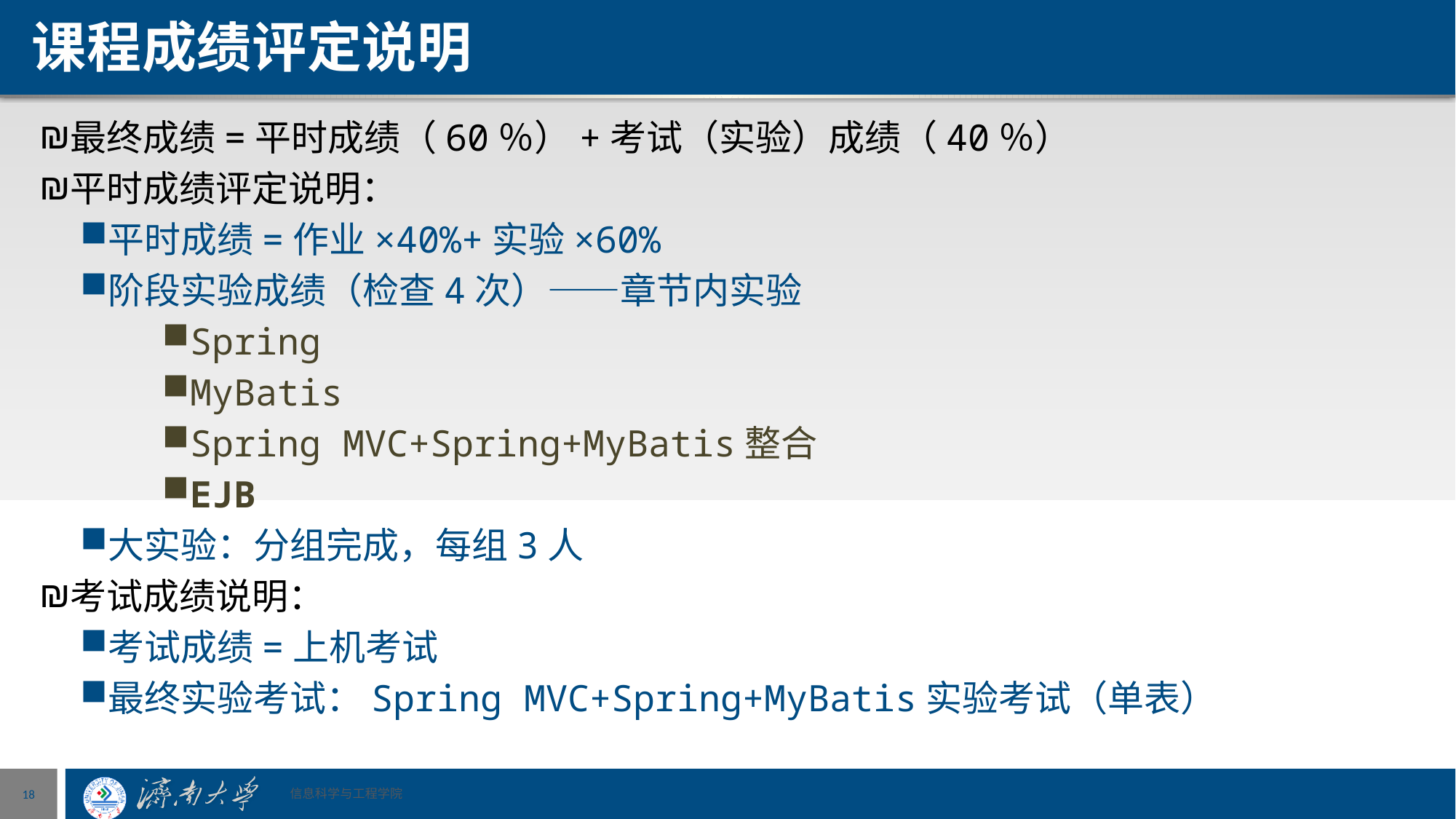

# 课程成绩评定说明
最终成绩=平时成绩（60％）+考试（实验）成绩（40％）
平时成绩评定说明：
平时成绩=作业×40%+实验×60%
阶段实验成绩（检查4次）——章节内实验
Spring
MyBatis
Spring MVC+Spring+MyBatis整合
EJB
大实验：分组完成，每组3人
考试成绩说明：
考试成绩=上机考试
最终实验考试：Spring MVC+Spring+MyBatis实验考试（单表）